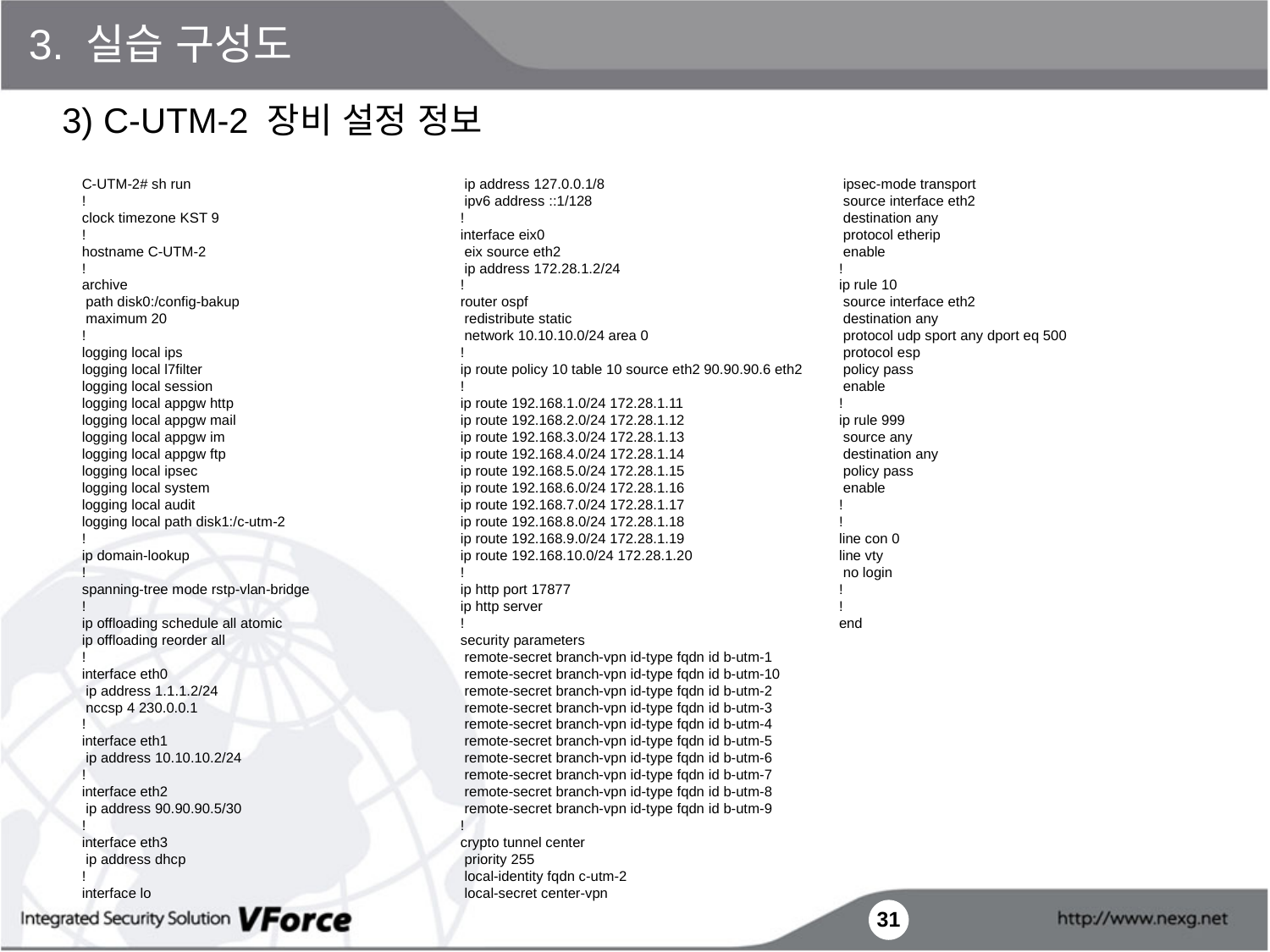

3. 실습 구성도
3) C-UTM-2 장비 설정 정보
C-UTM-2# sh run
!
clock timezone KST 9
!
hostname C-UTM-2
!
archive
 path disk0:/config-bakup
 maximum 20
!
logging local ips
logging local l7filter
logging local session
logging local appgw http
logging local appgw mail
logging local appgw im
logging local appgw ftp
logging local ipsec
logging local system
logging local audit
logging local path disk1:/c-utm-2
!
ip domain-lookup
!
spanning-tree mode rstp-vlan-bridge
!
ip offloading schedule all atomic
ip offloading reorder all
!
interface eth0
 ip address 1.1.1.2/24
 nccsp 4 230.0.0.1
!
interface eth1
 ip address 10.10.10.2/24
!
interface eth2
 ip address 90.90.90.5/30
!
interface eth3
 ip address dhcp
!
interface lo
 ip address 127.0.0.1/8
 ipv6 address ::1/128
!
interface eix0
 eix source eth2
 ip address 172.28.1.2/24
!
router ospf
 redistribute static
 network 10.10.10.0/24 area 0
!
ip route policy 10 table 10 source eth2 90.90.90.6 eth2
!
ip route 192.168.1.0/24 172.28.1.11
ip route 192.168.2.0/24 172.28.1.12
ip route 192.168.3.0/24 172.28.1.13
ip route 192.168.4.0/24 172.28.1.14
ip route 192.168.5.0/24 172.28.1.15
ip route 192.168.6.0/24 172.28.1.16
ip route 192.168.7.0/24 172.28.1.17
ip route 192.168.8.0/24 172.28.1.18
ip route 192.168.9.0/24 172.28.1.19
ip route 192.168.10.0/24 172.28.1.20
!
ip http port 17877
ip http server
!
security parameters
 remote-secret branch-vpn id-type fqdn id b-utm-1
 remote-secret branch-vpn id-type fqdn id b-utm-10
 remote-secret branch-vpn id-type fqdn id b-utm-2
 remote-secret branch-vpn id-type fqdn id b-utm-3
 remote-secret branch-vpn id-type fqdn id b-utm-4
 remote-secret branch-vpn id-type fqdn id b-utm-5
 remote-secret branch-vpn id-type fqdn id b-utm-6
 remote-secret branch-vpn id-type fqdn id b-utm-7
 remote-secret branch-vpn id-type fqdn id b-utm-8
 remote-secret branch-vpn id-type fqdn id b-utm-9
!
crypto tunnel center
 priority 255
 local-identity fqdn c-utm-2
 local-secret center-vpn
 ipsec-mode transport
 source interface eth2
 destination any
 protocol etherip
 enable
!
ip rule 10
 source interface eth2
 destination any
 protocol udp sport any dport eq 500
 protocol esp
 policy pass
 enable
!
ip rule 999
 source any
 destination any
 policy pass
 enable
!
!
line con 0
line vty
 no login
!
!
end